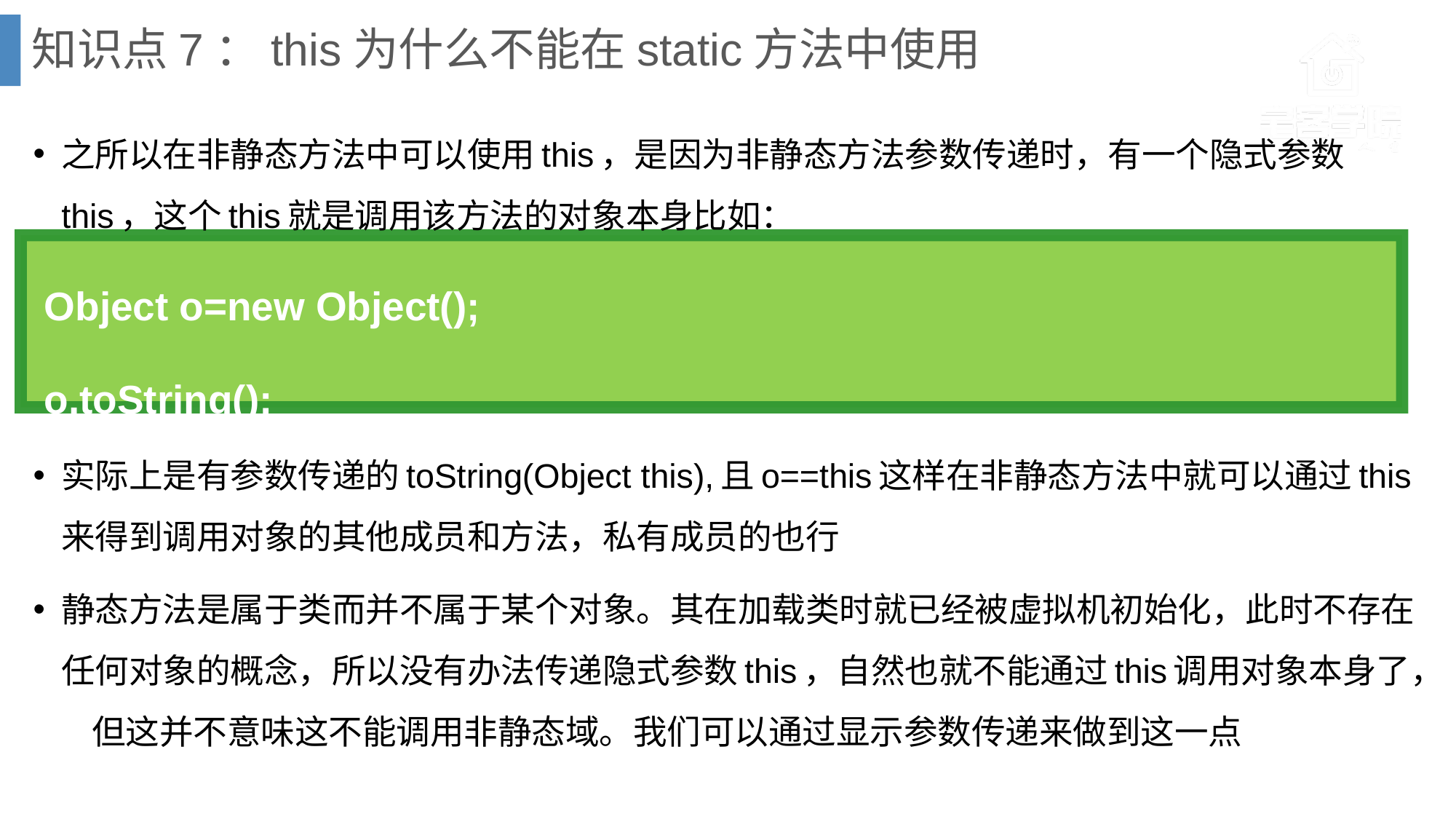

# 知识点7：this为什么不能在static方法中使用
之所以在非静态方法中可以使用this，是因为非静态方法参数传递时，有一个隐式参数this，这个this就是调用该方法的对象本身比如：
 Object o=new Object();
 o.toString();
实际上是有参数传递的toString(Object this),且o==this这样在非静态方法中就可以通过this来得到调用对象的其他成员和方法，私有成员的也行
静态方法是属于类而并不属于某个对象。其在加载类时就已经被虚拟机初始化，此时不存在任何对象的概念，所以没有办法传递隐式参数this，自然也就不能通过this调用对象本身了，    但这并不意味这不能调用非静态域。我们可以通过显示参数传递来做到这一点